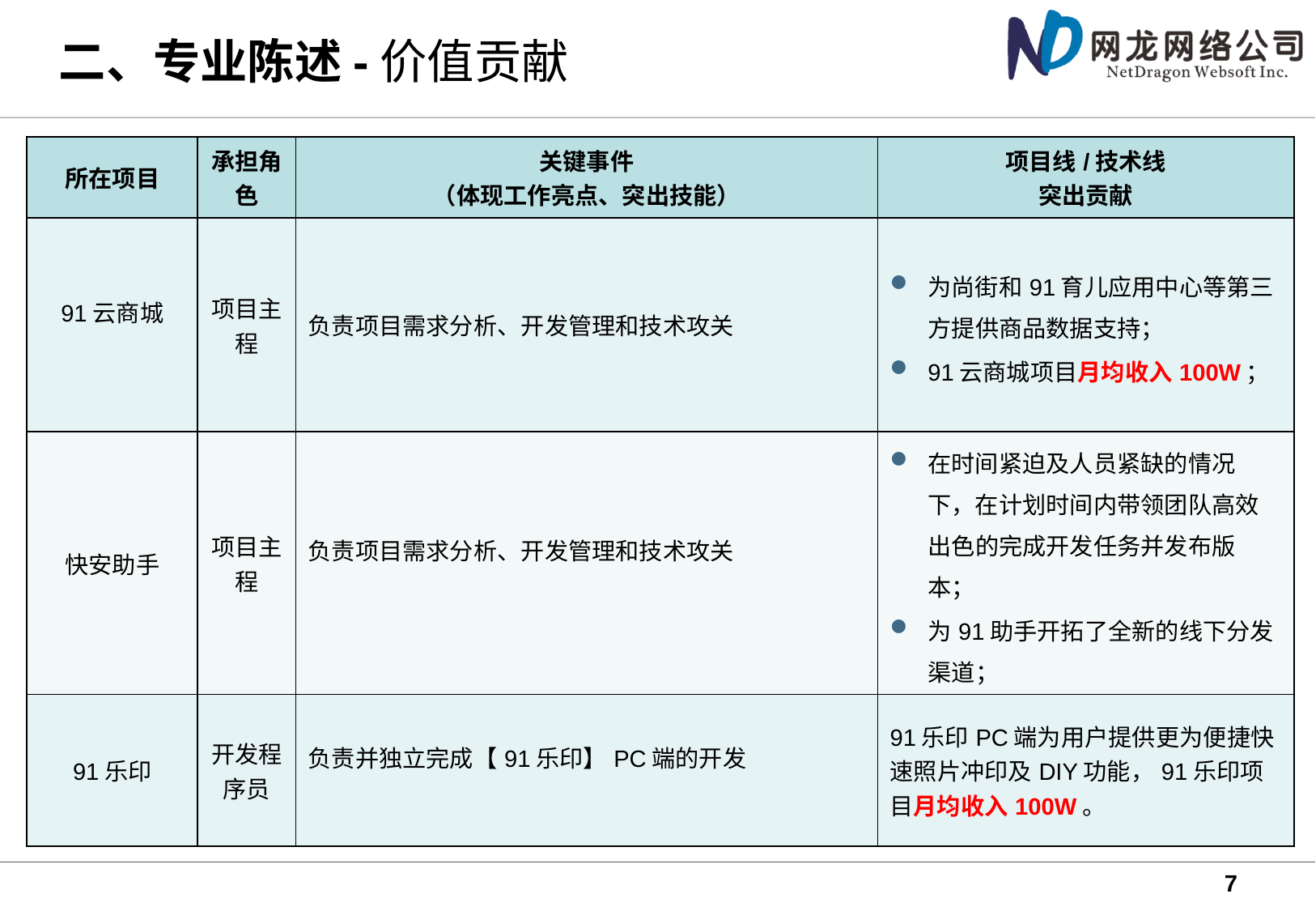

# 二、专业陈述-价值贡献
| 所在项目 | 承担角色 | 关键事件 （体现工作亮点、突出技能） | 项目线/技术线 突出贡献 |
| --- | --- | --- | --- |
| 91云商城 | 项目主程 | 负责项目需求分析、开发管理和技术攻关 | 为尚街和91育儿应用中心等第三方提供商品数据支持； 91云商城项目月均收入100W； |
| 快安助手 | 项目主程 | 负责项目需求分析、开发管理和技术攻关 | 在时间紧迫及人员紧缺的情况下，在计划时间内带领团队高效出色的完成开发任务并发布版本； 为91助手开拓了全新的线下分发渠道； |
| 91乐印 | 开发程序员 | 负责并独立完成【91乐印】PC端的开发 | 91乐印PC端为用户提供更为便捷快速照片冲印及DIY功能，91乐印项目月均收入100W。 |
7